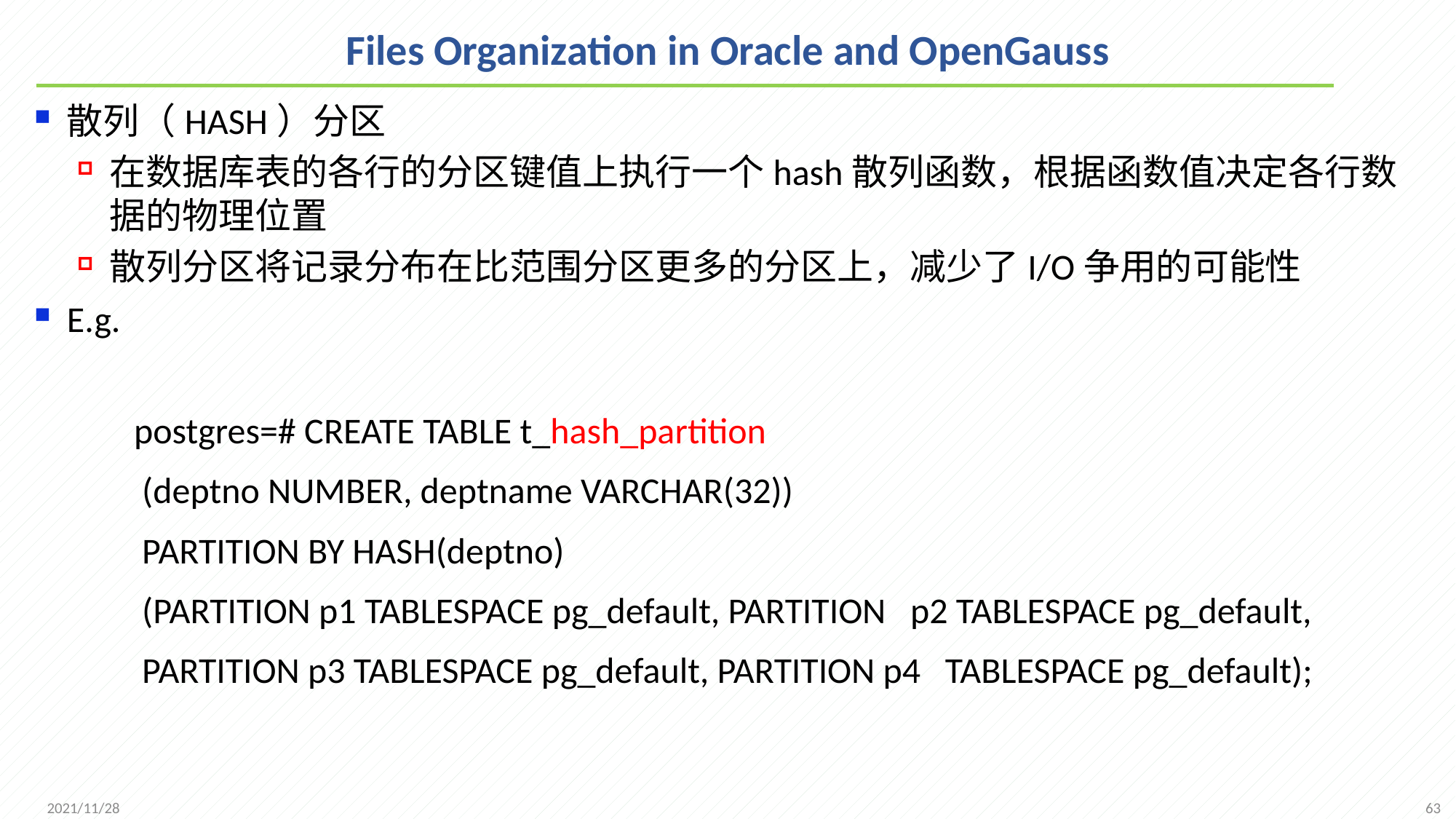

# Files Organization in Oracle and OpenGauss
散列（HASH）分区
在数据库表的各行的分区键值上执行一个hash散列函数，根据函数值决定各行数据的物理位置
散列分区将记录分布在比范围分区更多的分区上，减少了I/O争用的可能性
E.g.

 postgres=# CREATE TABLE t_hash_partition
  (deptno NUMBER, deptname VARCHAR(32))
  PARTITION BY HASH(deptno)
  (PARTITION p1 TABLESPACE pg_default, PARTITION   p2 TABLESPACE pg_default,
  PARTITION p3 TABLESPACE pg_default, PARTITION p4   TABLESPACE pg_default);

63
2021/11/28